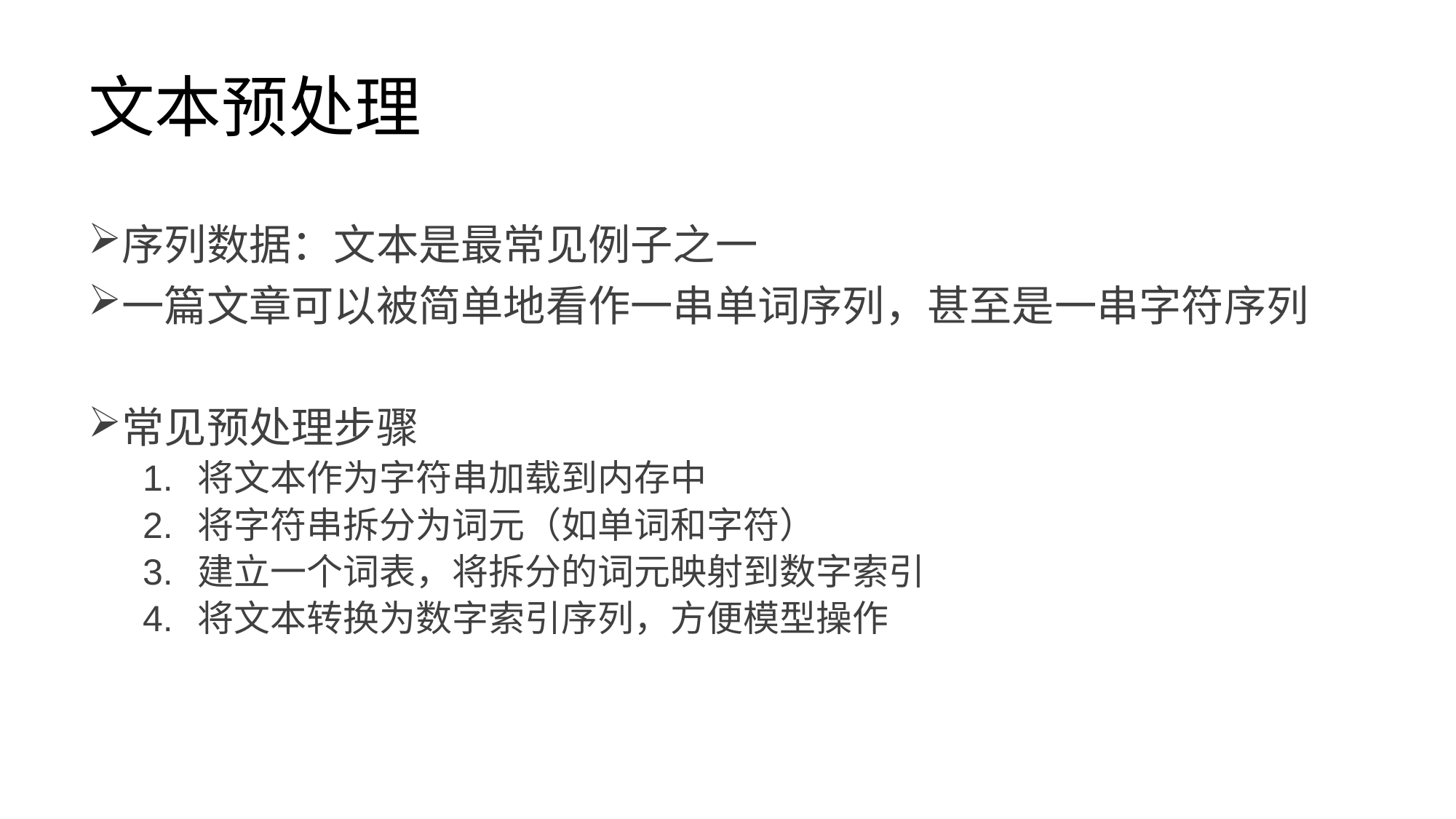

# 文本预处理
序列数据：文本是最常见例子之一
一篇文章可以被简单地看作一串单词序列，甚至是一串字符序列

常见预处理步骤
将文本作为字符串加载到内存中
将字符串拆分为词元（如单词和字符）
建立一个词表，将拆分的词元映射到数字索引
将文本转换为数字索引序列，方便模型操作